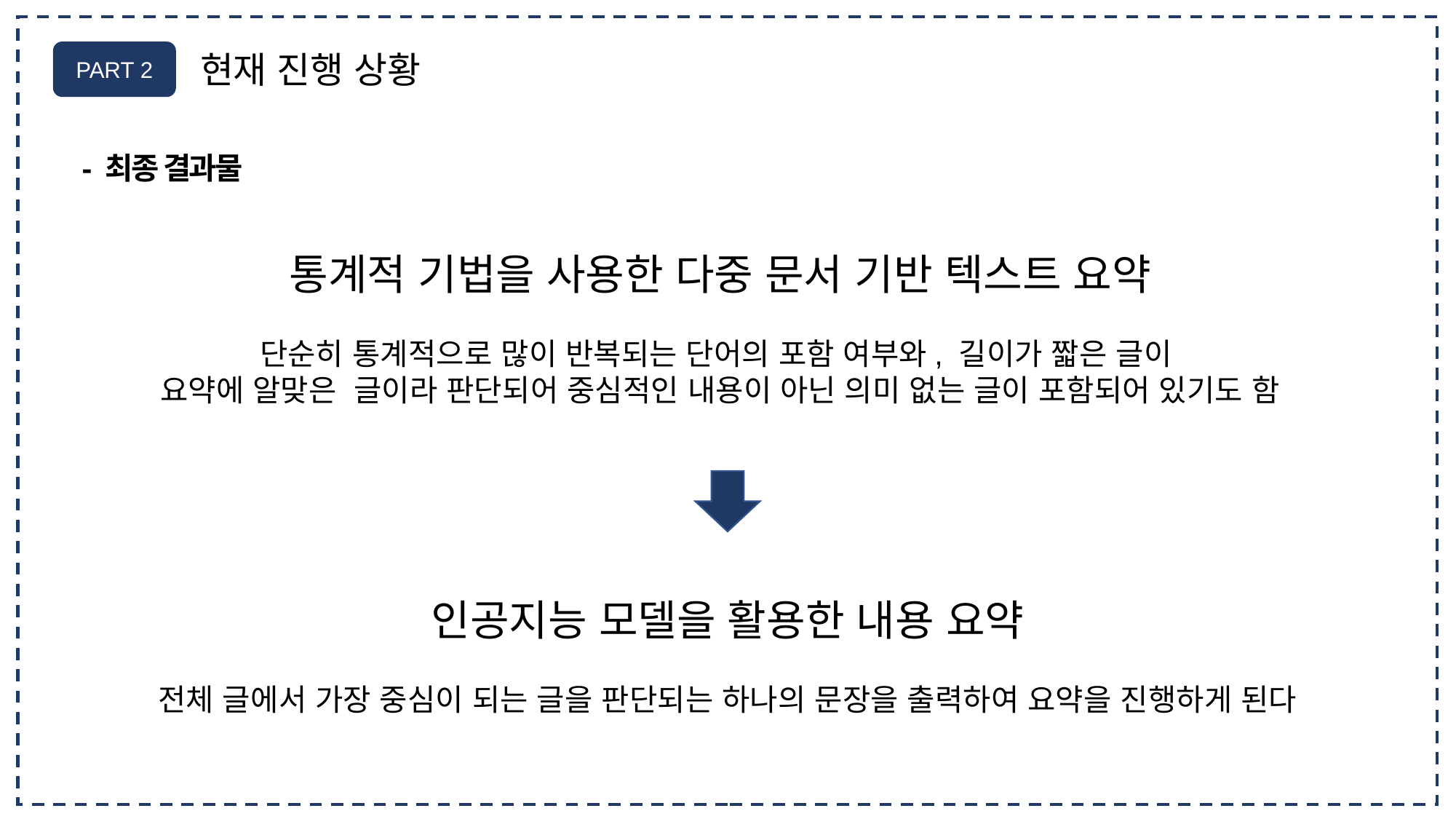

PART 2
현재 진행 상황
- 최종 결과물
통계적 기법을 사용한 다중 문서 기반 텍스트 요약

단순히 통계적으로 많이 반복되는 단어의 포함 여부와, 길이가 짧은 글이
요약에 알맞은  글이라 판단되어 중심적인 내용이 아닌 의미 없는 글이 포함되어 있기도 함

인공지능 모델을 활용한 내용 요약

전체 글에서 가장 중심이 되는 글을 판단되는 하나의 문장을 출력하여 요약을 진행하게 된다